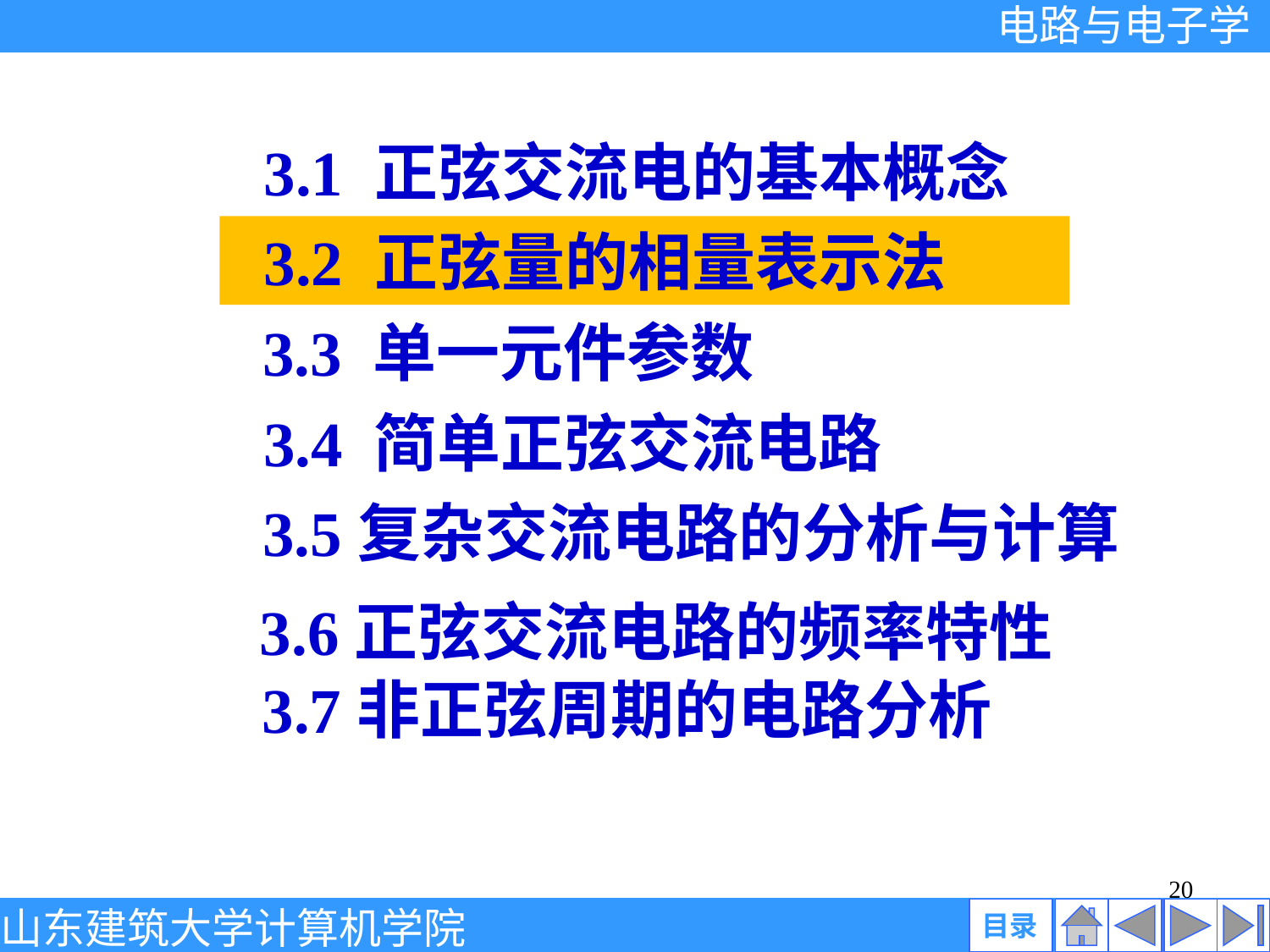

3.1 正弦交流电的基本概念
  3.2 正弦量的相量表示法
  3.3 单一元件参数
  3.4 简单正弦交流电路
  3.5复杂交流电路的分析与计算
  3.6正弦交流电路的频率特性
 3.7非正弦周期的电路分析
20